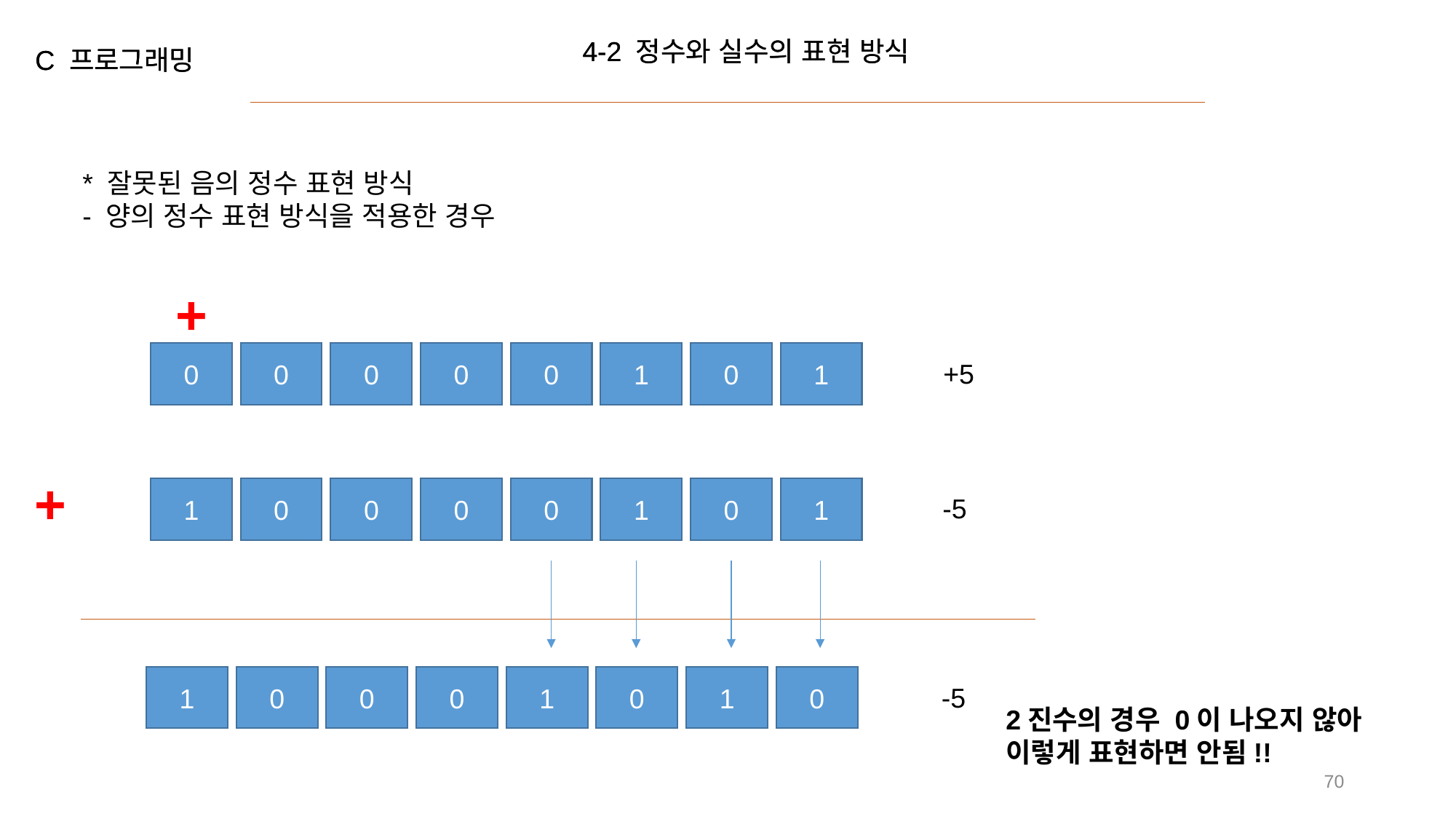

4-2 정수와 실수의 표현 방식
C 프로그래밍
4-2 정수와 실수의 표현 방식
C 프로그래밍
* 잘못된 음의 정수 표현 방식
- 양의 정수 표현 방식을 적용한 경우
+
0
0
0
0
0
1
0
1
+5
+
1
0
0
0
0
1
0
1
-5
1
0
0
0
1
0
1
0
-5
2진수의 경우 0이 나오지 않아
이렇게 표현하면 안됨!!
70